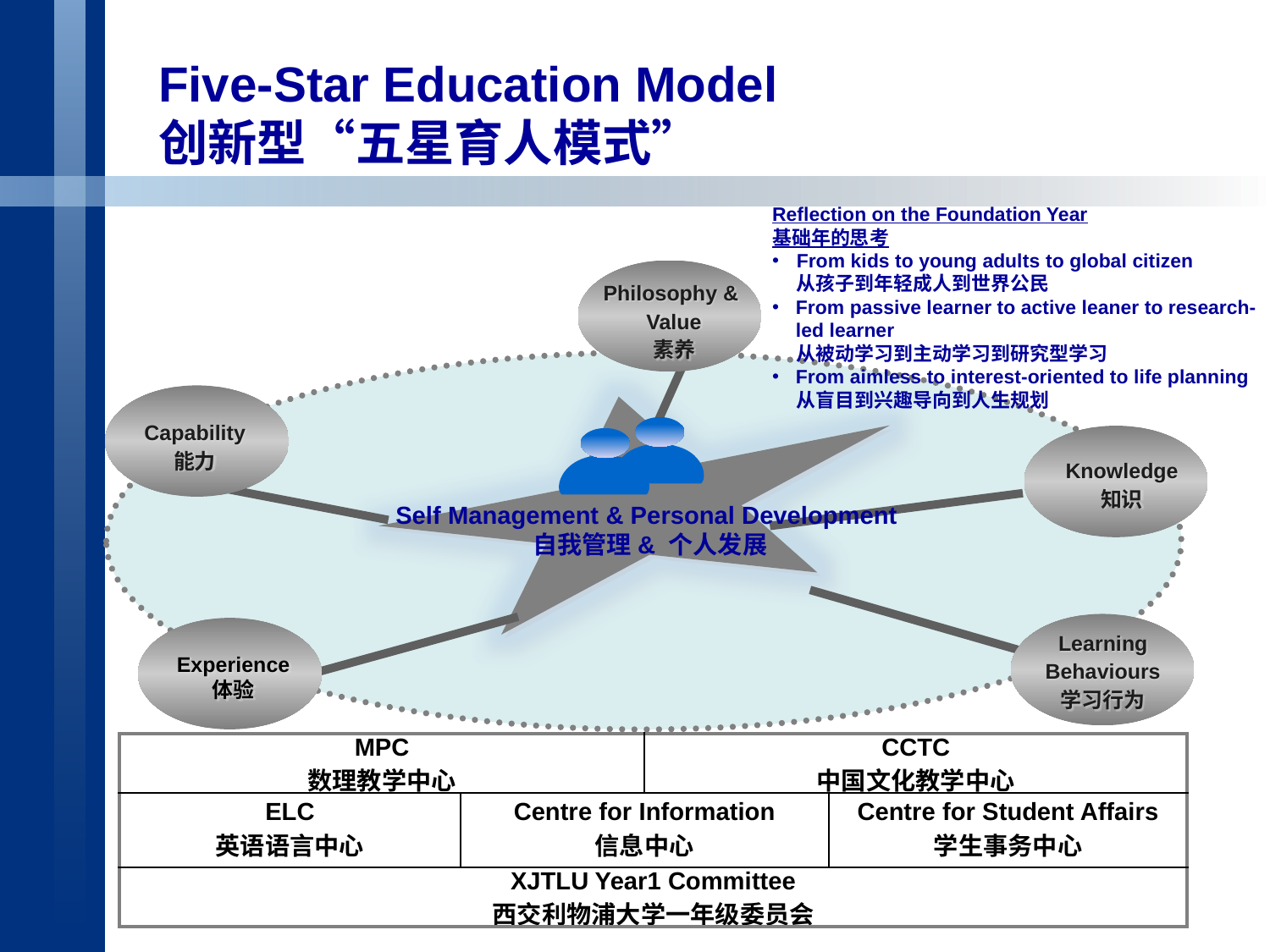

Five-Star Education Model
创新型“五星育人模式”
Reflection on the Foundation Year
基础年的思考
From kids to young adults to global citizen
从孩子到年轻成人到世界公民
From passive learner to active leaner to research-led learner
从被动学习到主动学习到研究型学习
From aimless to interest-oriented to life planning
从盲目到兴趣导向到人生规划

Philosophy &
Value
素养

Capability
能力

Knowledge
知识

Self Management & Personal Development
自我管理& 个人发展

Learning Behaviours
学习行为
Experience
体验
| MPC 数理教学中心 |  | CCTC 中国文化教学中心 |  |
| --- | --- | --- | --- |
| ELC 英语语言中心 | Centre for Information 信息中心 |  | Centre for Student Affairs 学生事务中心 |
| XJTLU Year1 Committee 西交利物浦大学一年级委员会 |  |  |  |